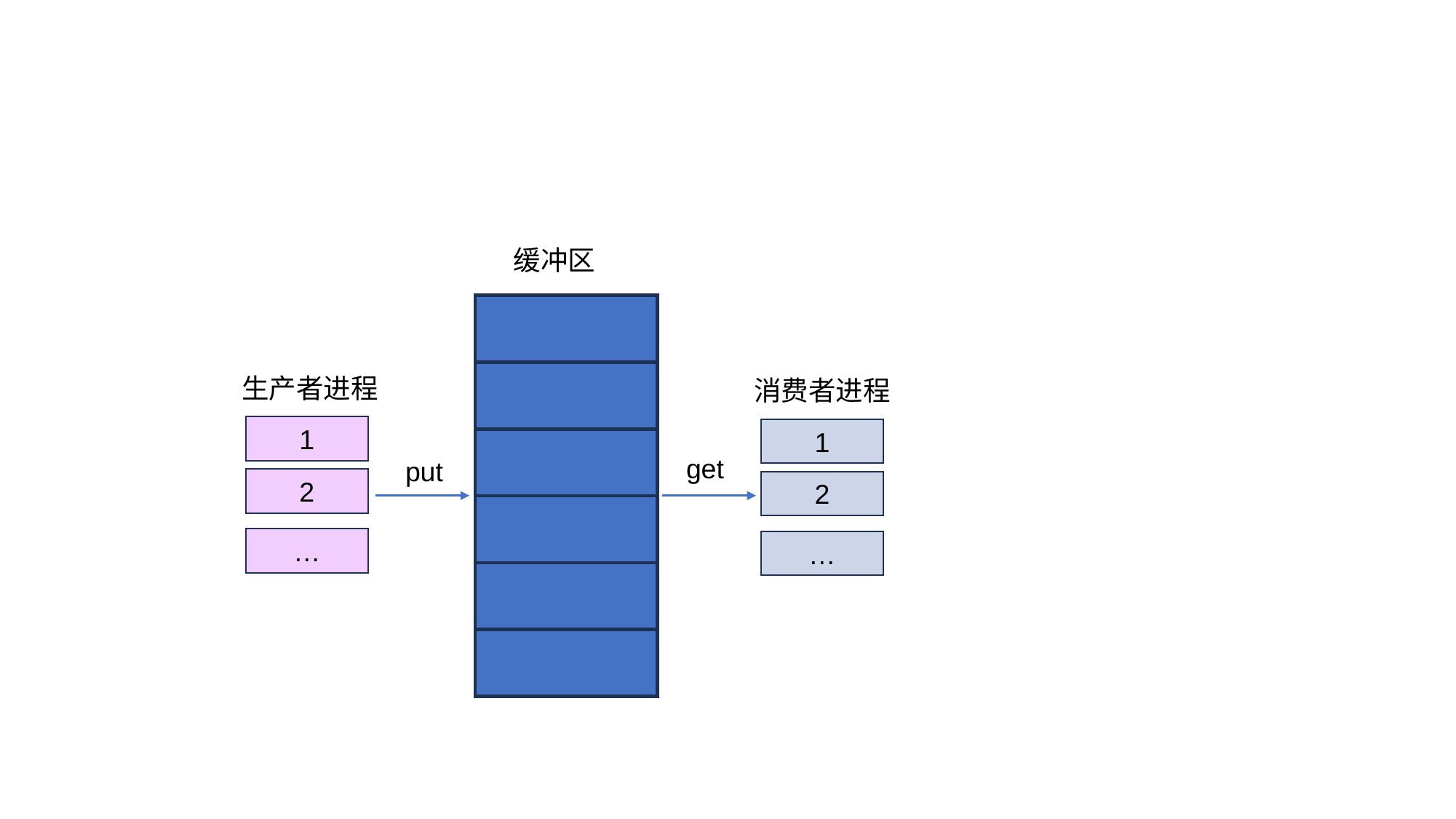

缓冲区

生产者进程
消费者进程
1
1

get
put
2
2

…
…